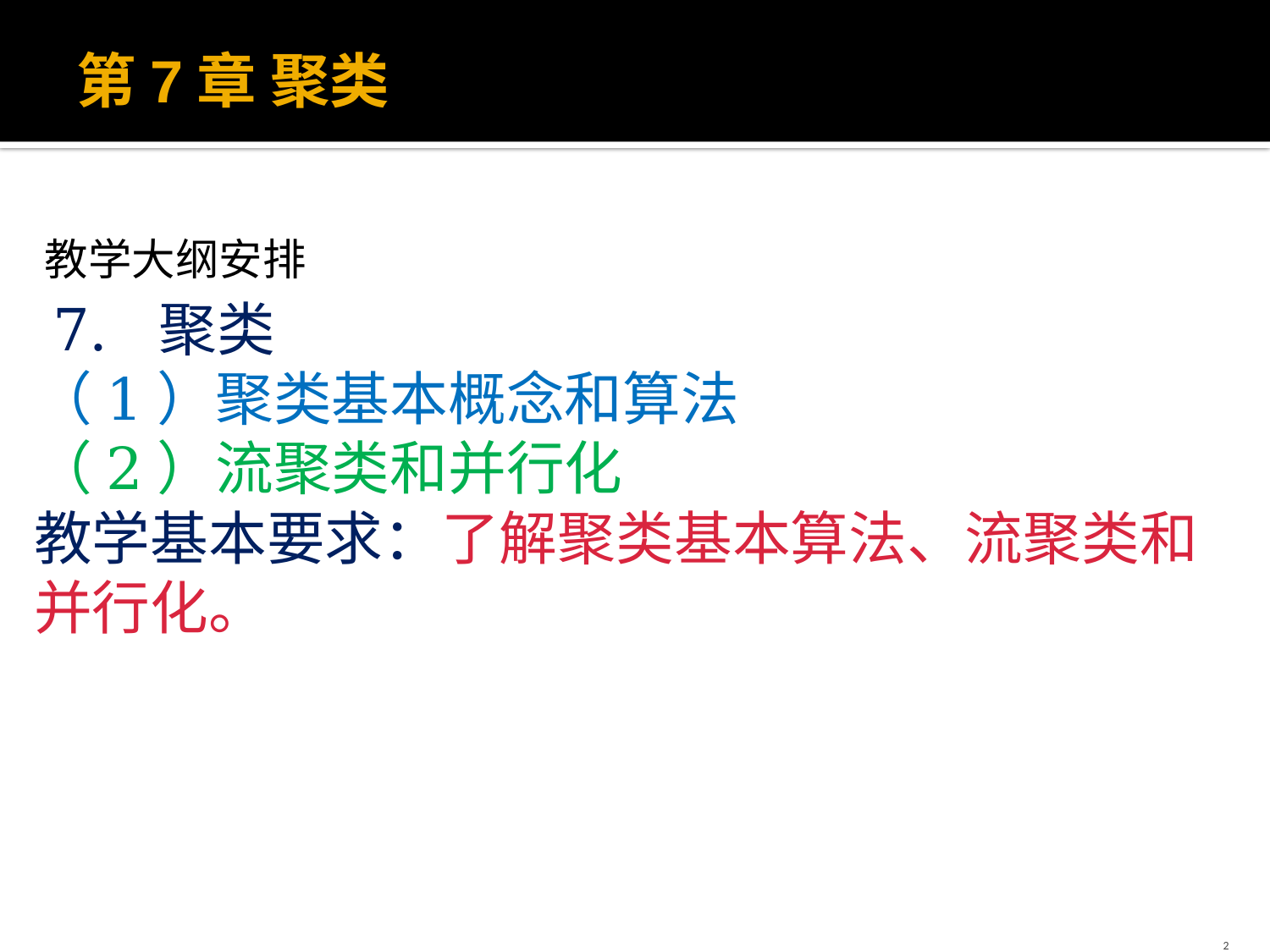

# 第7章 聚类
教学大纲安排
 7.  聚类
（1）聚类基本概念和算法
（2）流聚类和并行化
教学基本要求：了解聚类基本算法、流聚类和并行化。

2